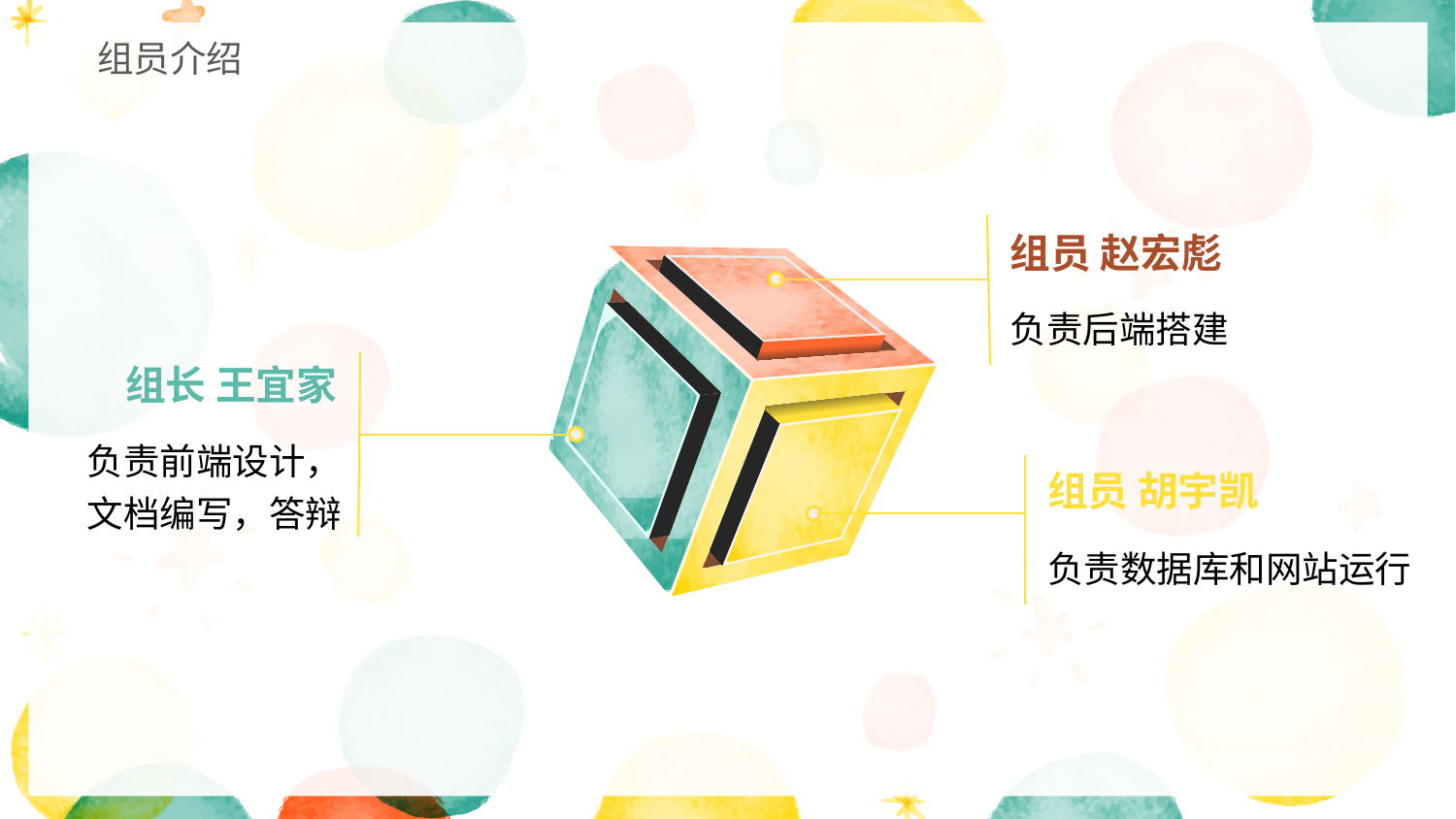

组员介绍

组员 赵宏彪
负责后端搭建

组长 王宜家
负责前端设计，文档编写，答辩

组员 胡宇凯
负责数据库和网站运行